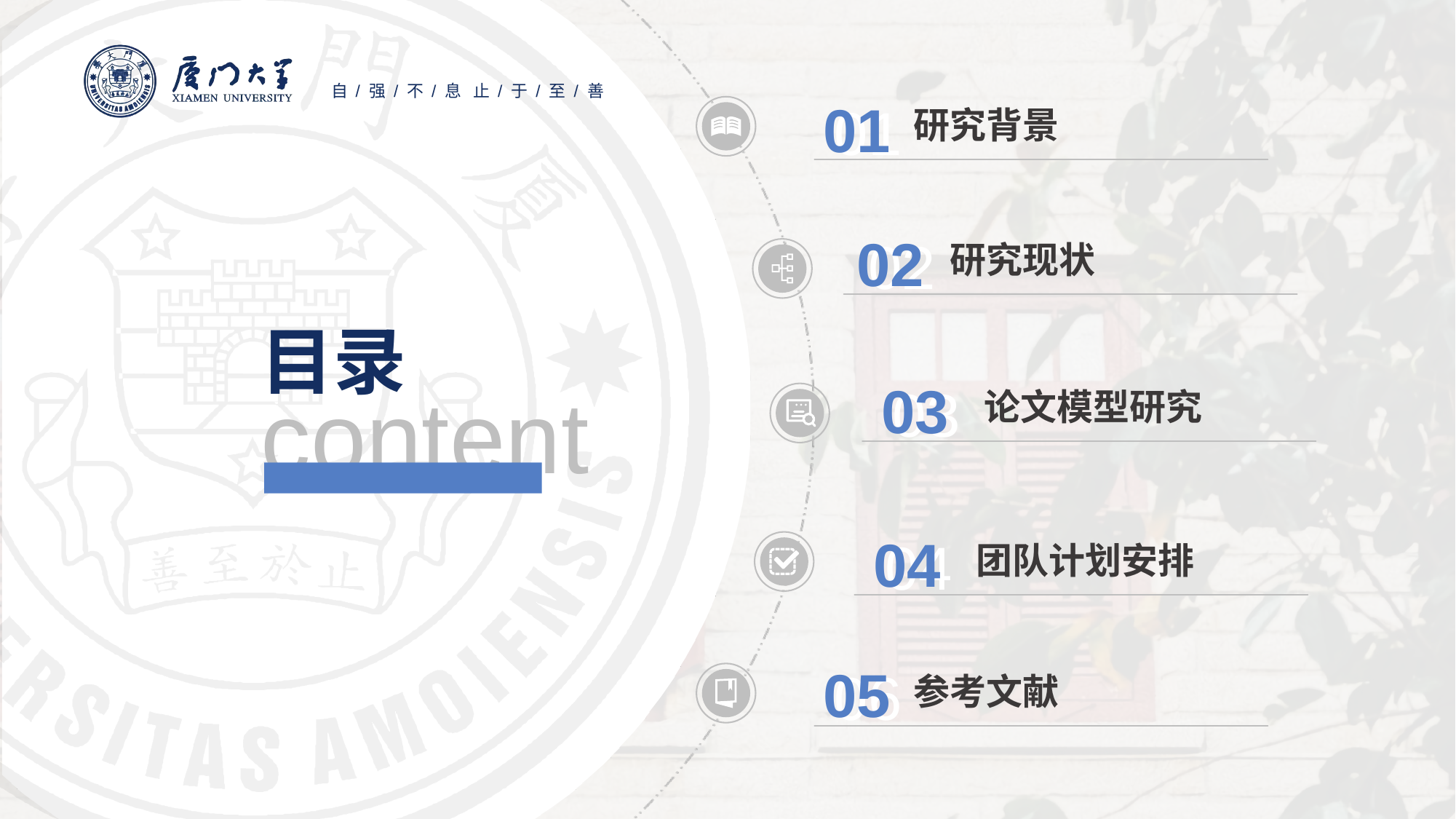

01
01
研究背景

02
02
研究现状

03
03
论文模型研究

04
04
团队计划安排

05
06
参考文献